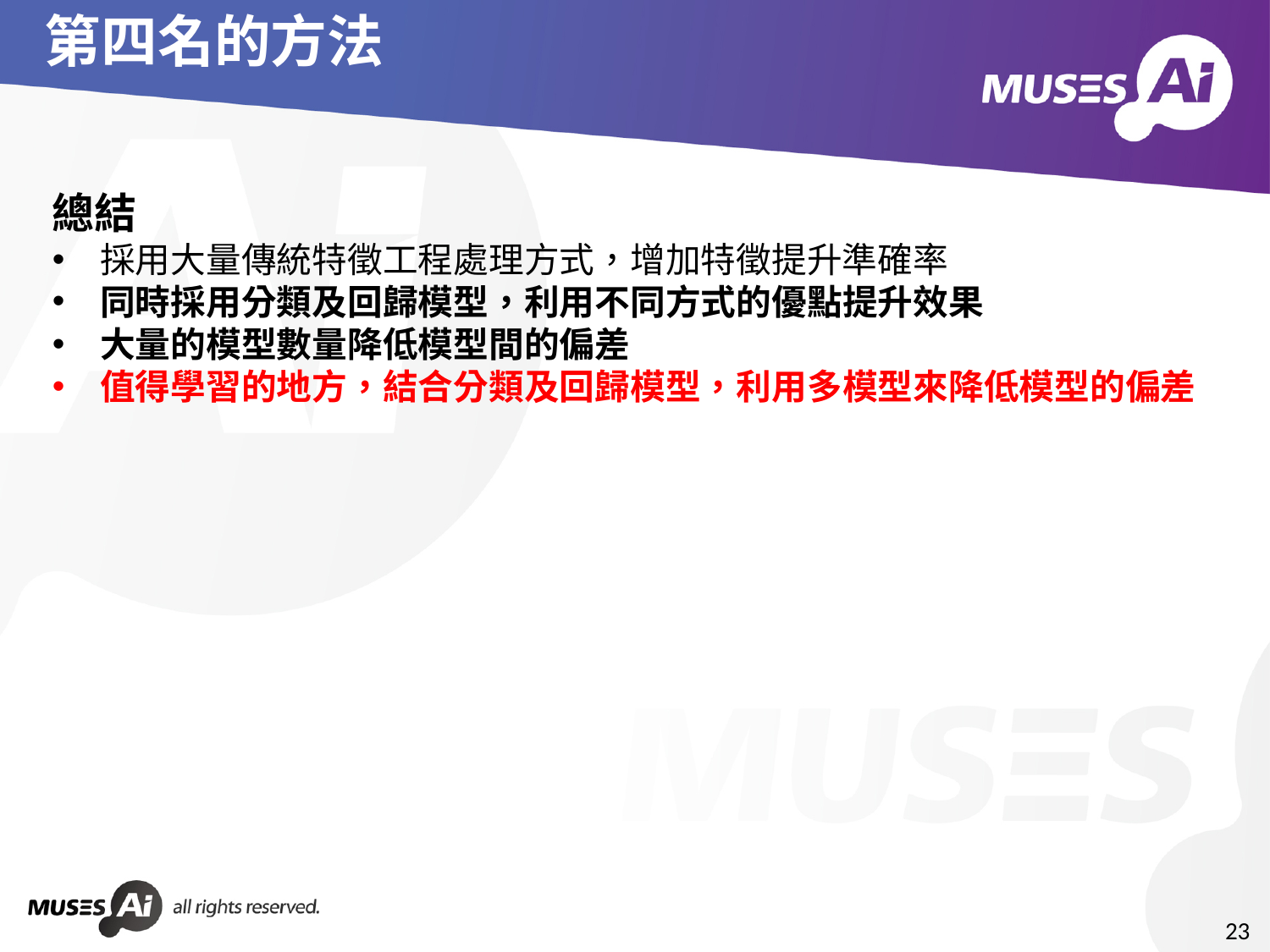

# 第四名的方法
總結
採用大量傳統特徵工程處理方式，增加特徵提升準確率
同時採用分類及回歸模型，利用不同方式的優點提升效果
大量的模型數量降低模型間的偏差
值得學習的地方，結合分類及回歸模型，利用多模型來降低模型的偏差
23